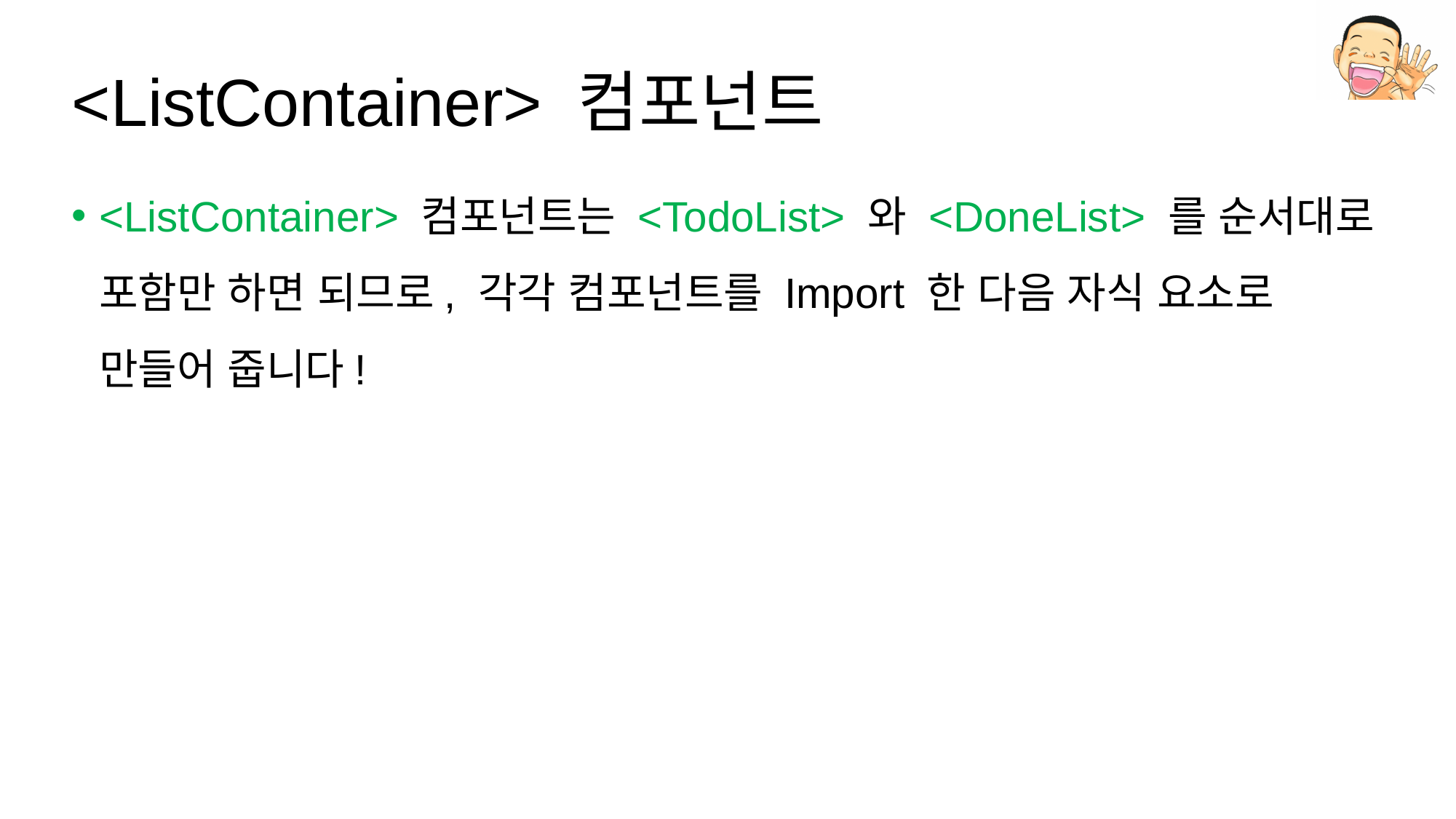

# <ListContainer> 컴포넌트
<ListContainer> 컴포넌트는 <TodoList> 와 <DoneList> 를 순서대로 포함만 하면 되므로, 각각 컴포넌트를 Import 한 다음 자식 요소로 만들어 줍니다!